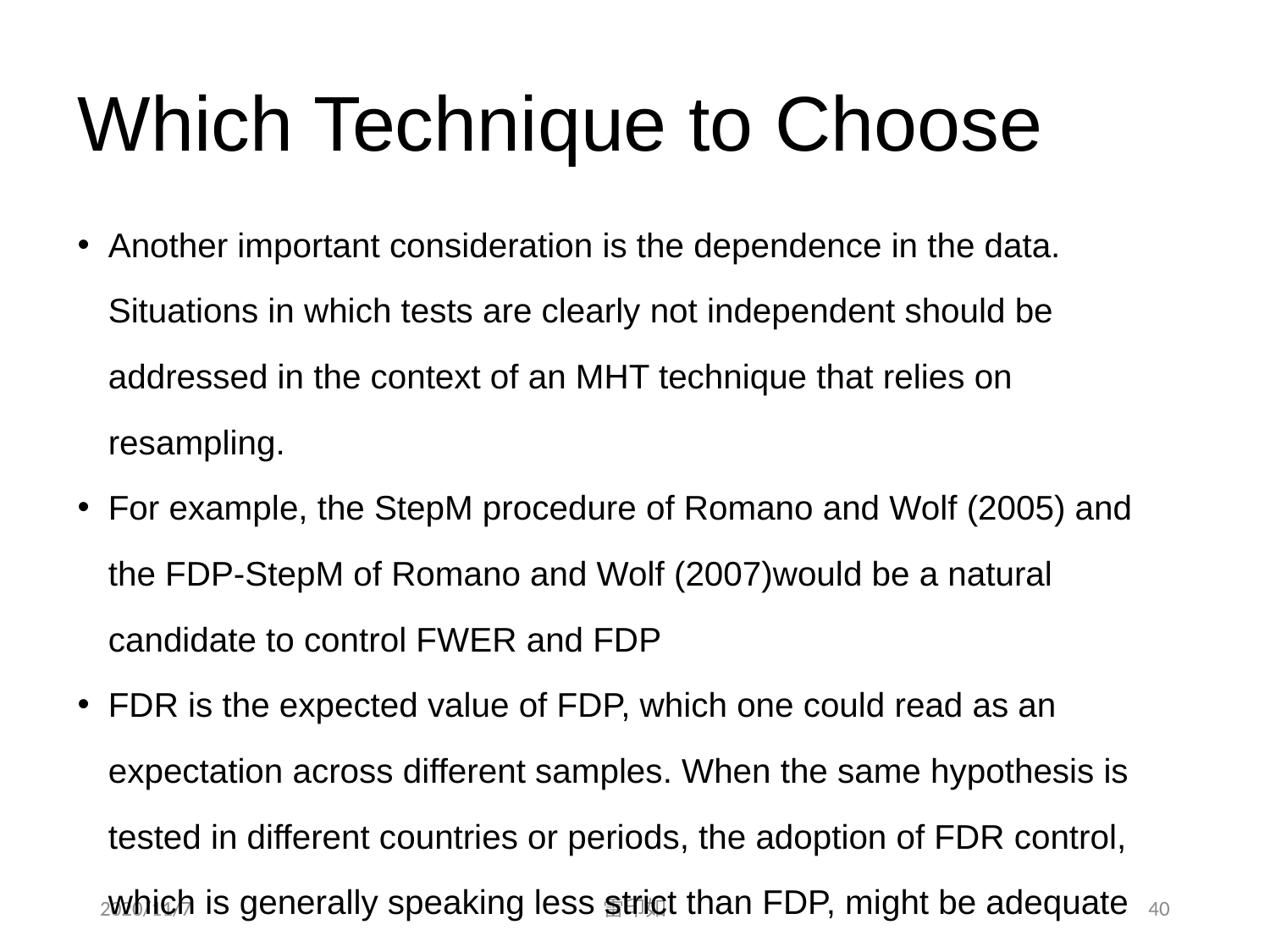

Which Technique to Choose
Another important consideration is the dependence in the data. Situations in which tests are clearly not independent should be addressed in the context of an MHT technique that relies on resampling.
For example, the StepM procedure of Romano and Wolf (2005) and the FDP-StepM of Romano and Wolf (2007)would be a natural candidate to control FWER and FDP
FDR is the expected value of FDP, which one could read as an expectation across different samples. When the same hypothesis is tested in different countries or periods, the adoption of FDR control, which is generally speaking less strict than FDP, might be adequate
2020/11/7
雷印如
40